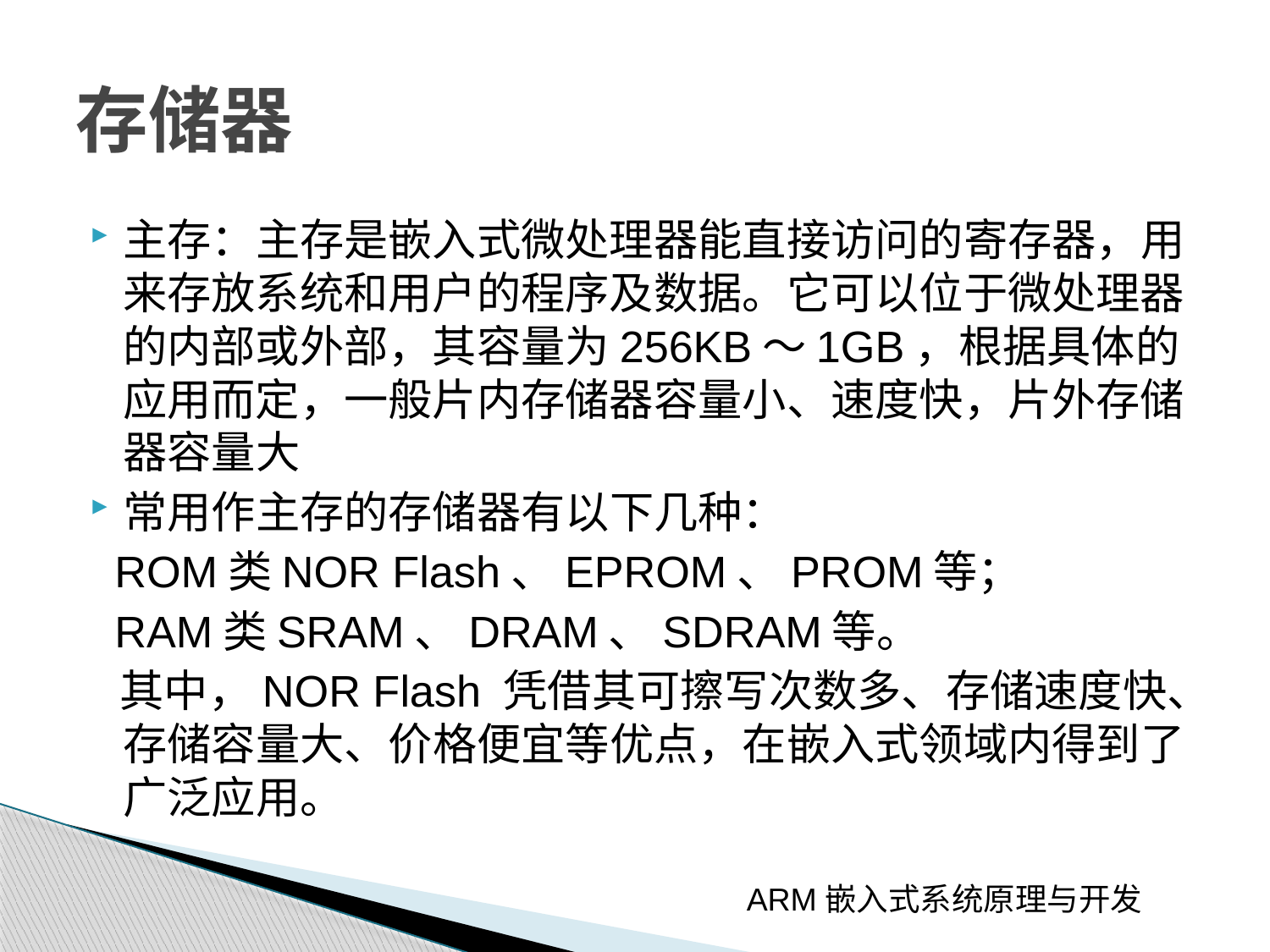

# 存储器
主存：主存是嵌入式微处理器能直接访问的寄存器，用来存放系统和用户的程序及数据。它可以位于微处理器的内部或外部，其容量为256KB～1GB，根据具体的应用而定，一般片内存储器容量小、速度快，片外存储器容量大
常用作主存的存储器有以下几种：
  ROM类NOR Flash、EPROM、PROM等；
  RAM类SRAM、DRAM、SDRAM等。
  其中，NOR Flash 凭借其可擦写次数多、存储速度快、存储容量大、价格便宜等优点，在嵌入式领域内得到了广泛应用。
ARM嵌入式系统原理与开发